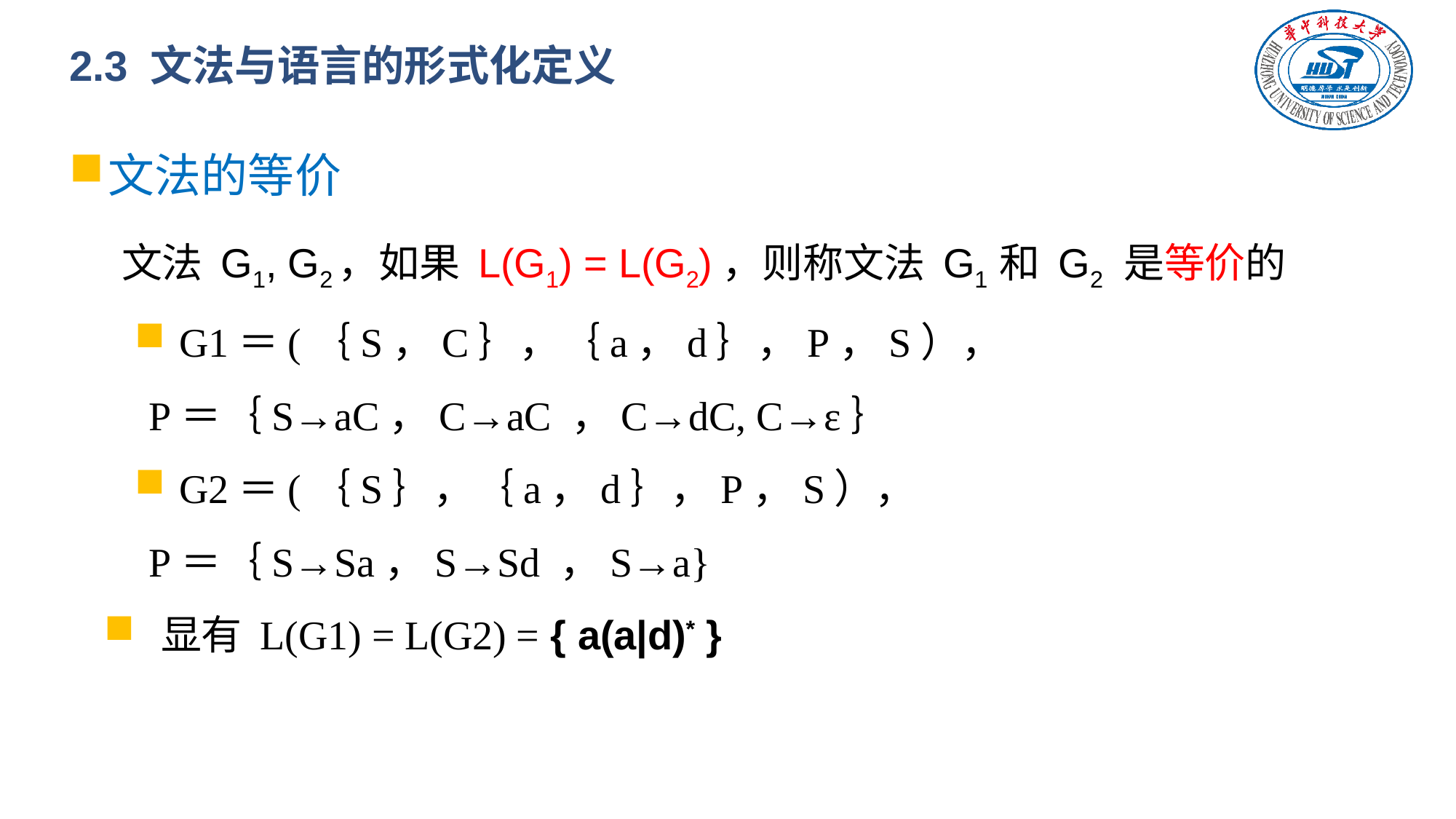

# 2.3 文法与语言的形式化定义
文法的等价
文法 G1, G2，如果 L(G1) = L(G2)，则称文法 G1 和 G2 是等价的
 G1＝(｛S，C｝，｛a，d｝，P，S），
    P＝｛S→aC，C→aC ，C→dC, C→ε｝
 G2＝(｛S｝，｛a，d｝，P，S），
    P＝｛S→Sa，S→Sd ，S→a}
显有 L(G1) = L(G2) = { a(a|d)* }

32